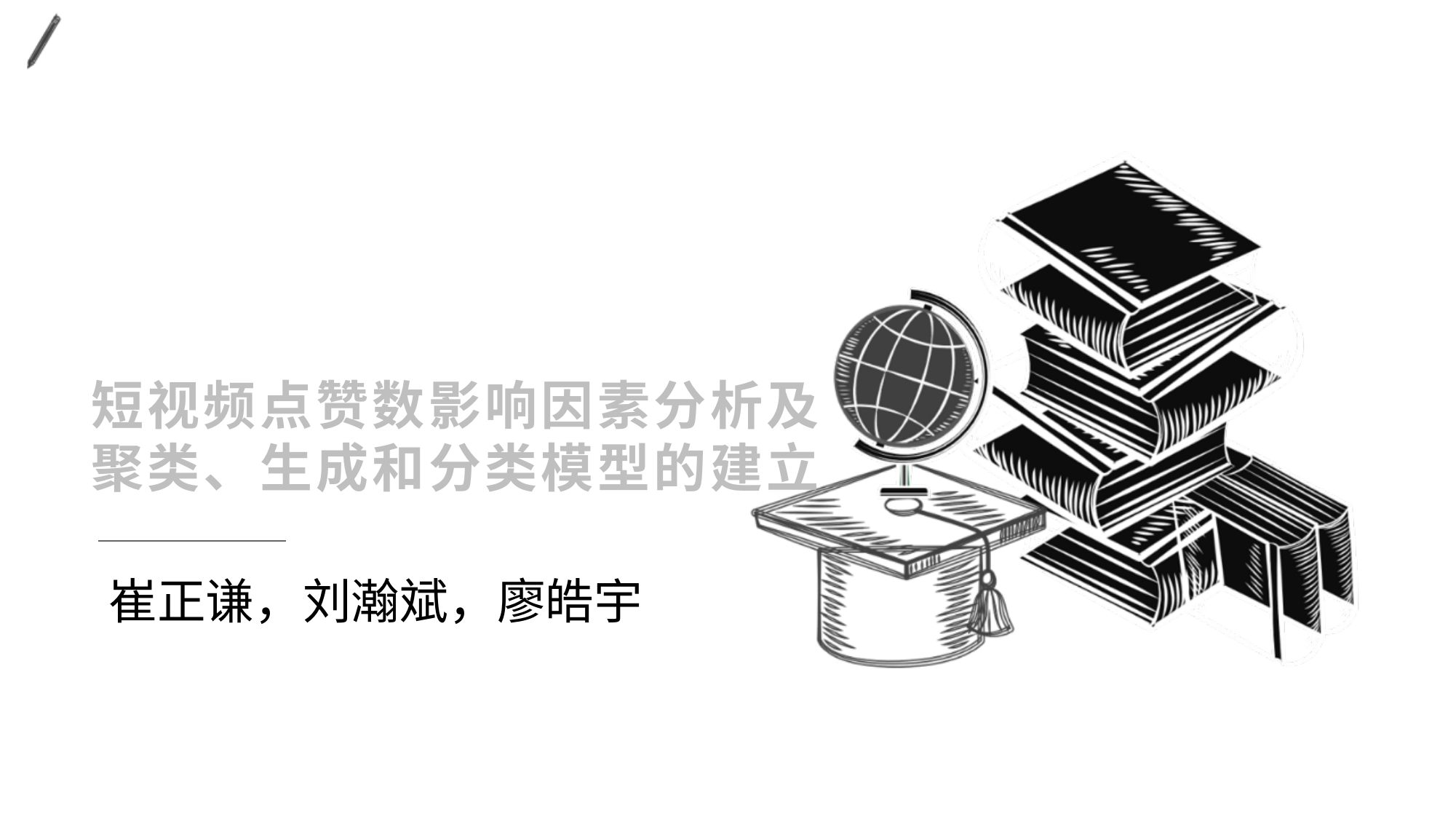

短视频点赞数影响因素分析及
聚类、生成和分类模型的建立
崔正谦，刘瀚斌，廖皓宇